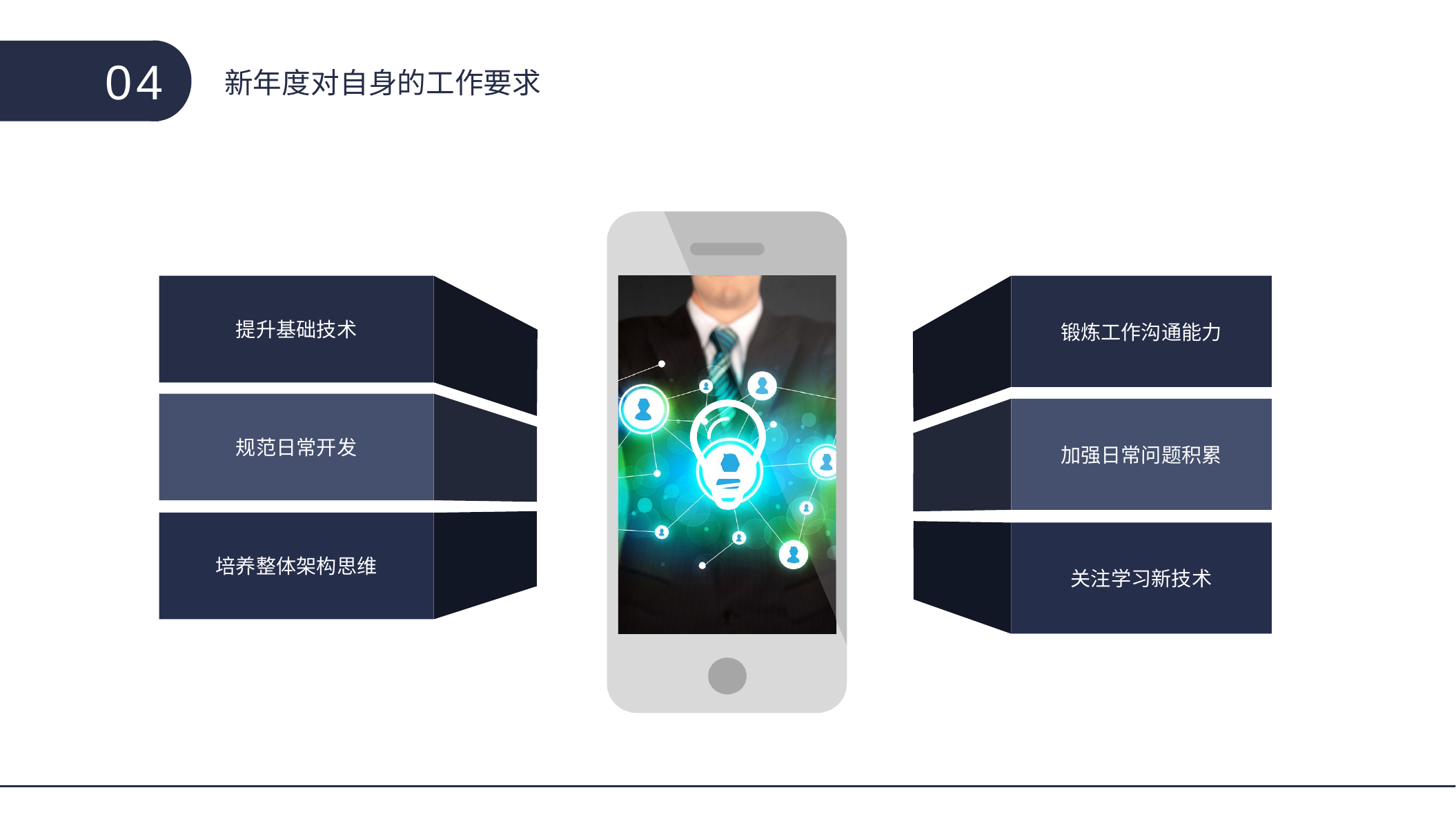

04
新年度对自身的工作要求

锻炼工作沟通能力

加强日常问题积累

关注学习新技术

提升基础技术

规范日常开发

培养整体架构思维